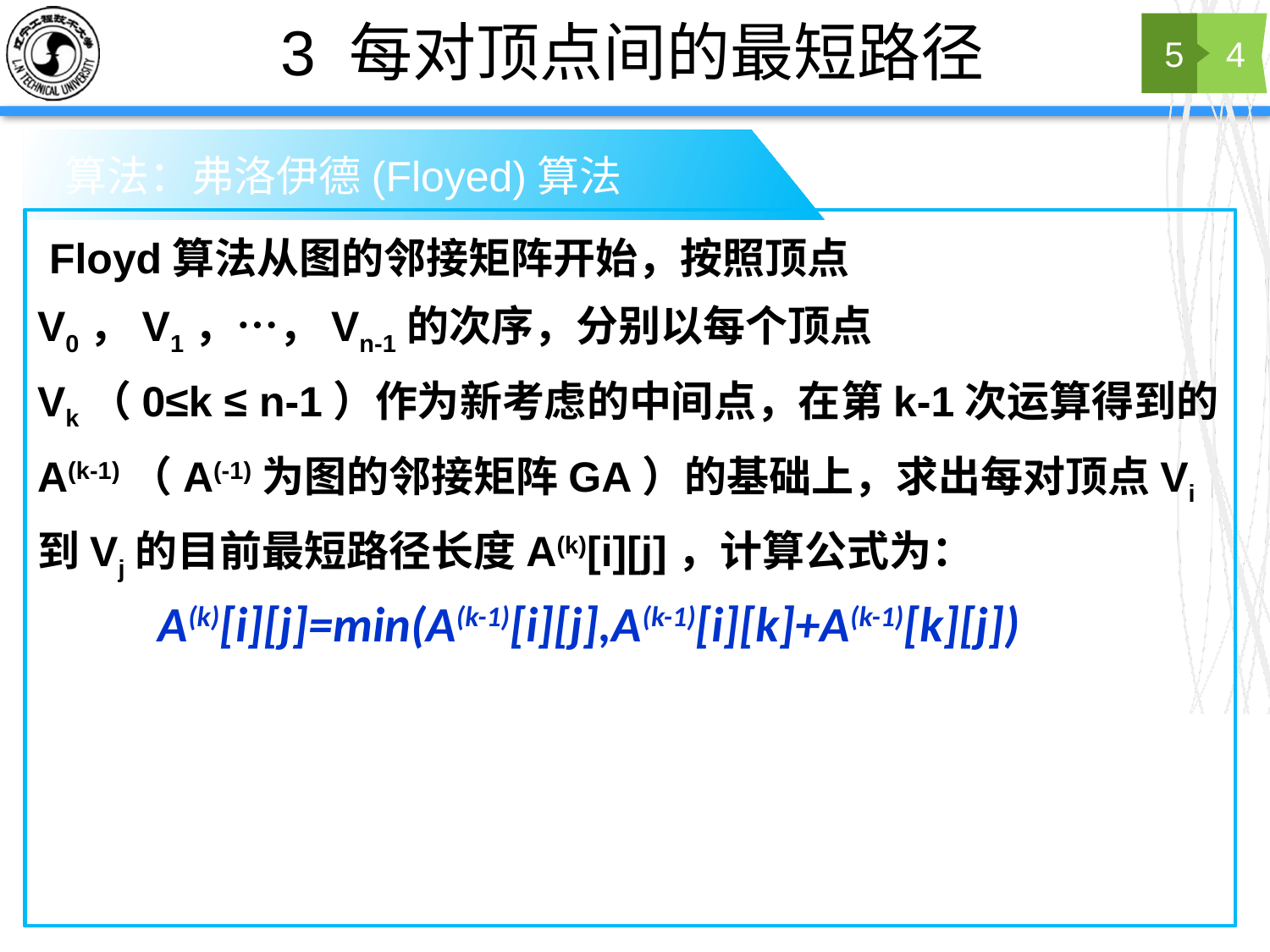

# 3 每对顶点间的最短路径
5
4
  算法：弗洛伊德(Floyed)算法
 Floyd算法从图的邻接矩阵开始，按照顶点
V0，V1，…，Vn-1的次序，分别以每个顶点
Vk（0≤k ≤ n-1）作为新考虑的中间点，在第k-1次运算得到的A(k-1)（A(-1)为图的邻接矩阵GA）的基础上，求出每对顶点Vi到Vj的目前最短路径长度A(k)[i][j]，计算公式为：
A(k)[i][j]=min(A(k-1)[i][j],A(k-1)[i][k]+A(k-1)[k][j])